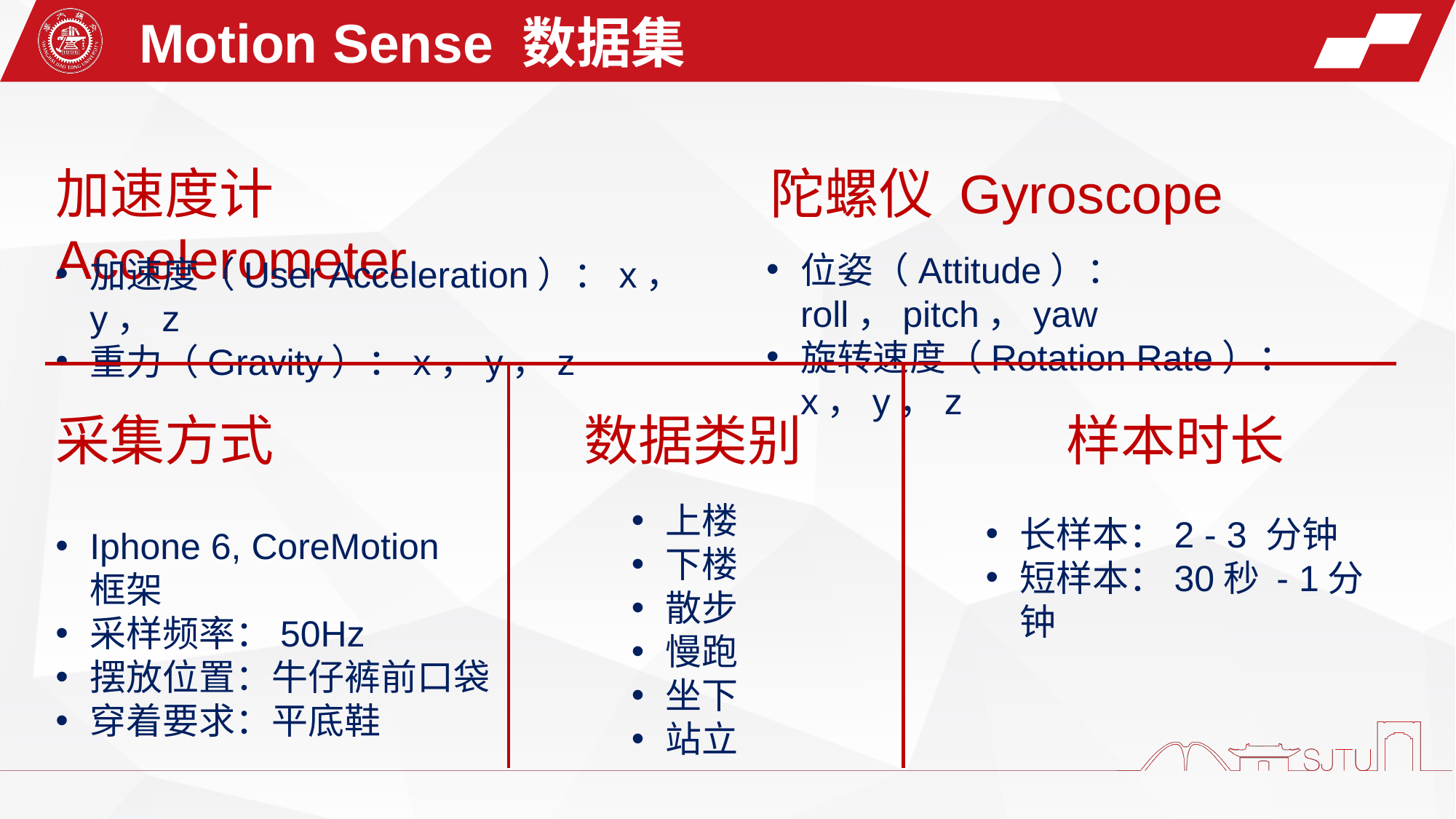

Motion Sense 数据集
陀螺仪 Gyroscope
加速度计 Accelerometer
位姿（Attitude）：roll，pitch，yaw
旋转速度（Rotation Rate）：x，y，z
加速度（User Acceleration）：x，y，z
重力（Gravity）：x，y，z
数据类别
样本时长
采集方式
上楼
下楼
散步
慢跑
坐下
站立
长样本：2 - 3 分钟
短样本：30秒 - 1分钟
Iphone 6, CoreMotion 框架
采样频率：50Hz
摆放位置：牛仔裤前口袋
穿着要求：平底鞋